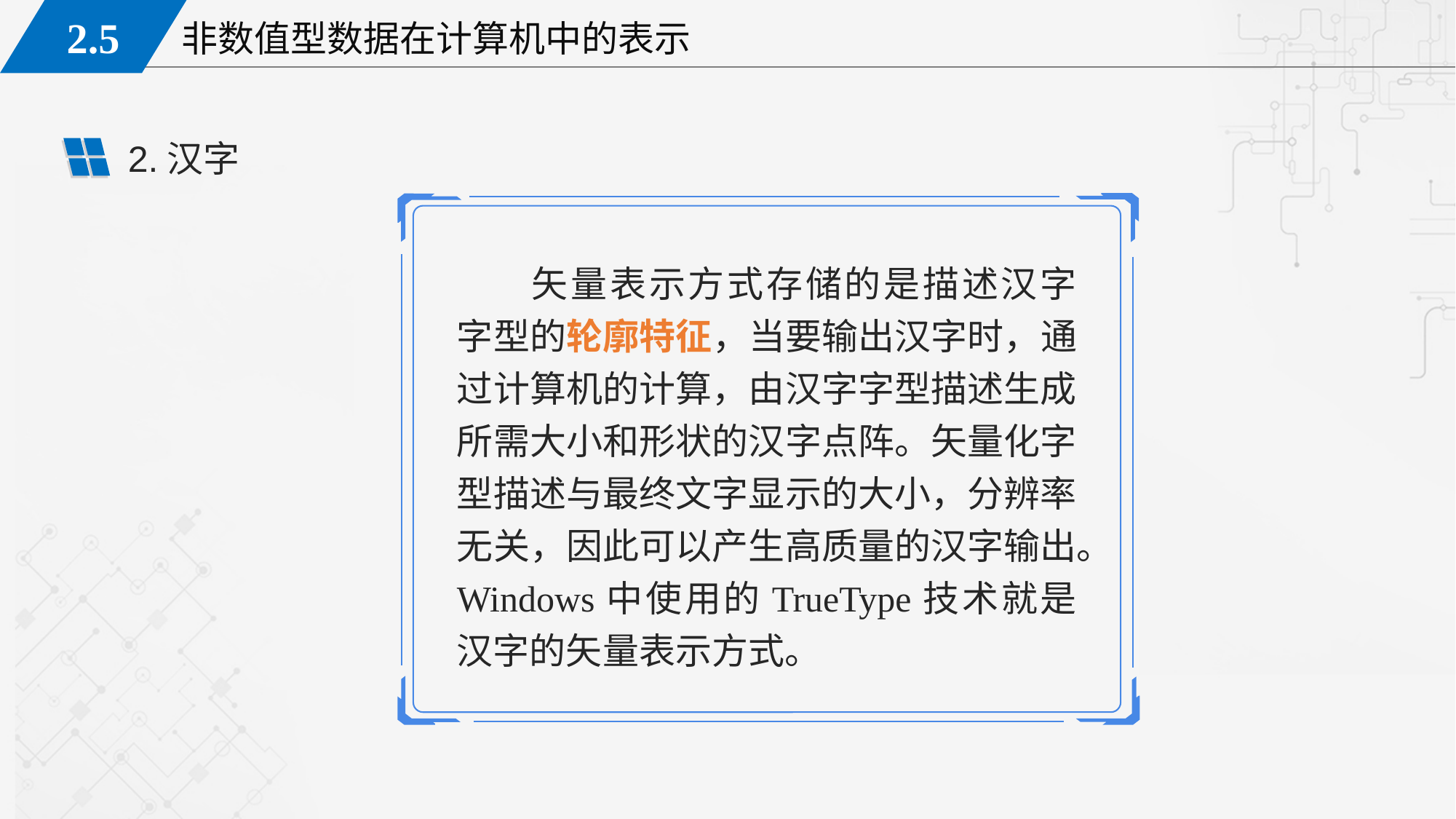

2.汉字

矢量表示方式存储的是描述汉字字型的轮廓特征，当要输出汉字时，通过计算机的计算，由汉字字型描述生成所需大小和形状的汉字点阵。矢量化字型描述与最终文字显示的大小，分辨率无关，因此可以产生高质量的汉字输出。Windows中使用的TrueType技术就是汉字的矢量表示方式。